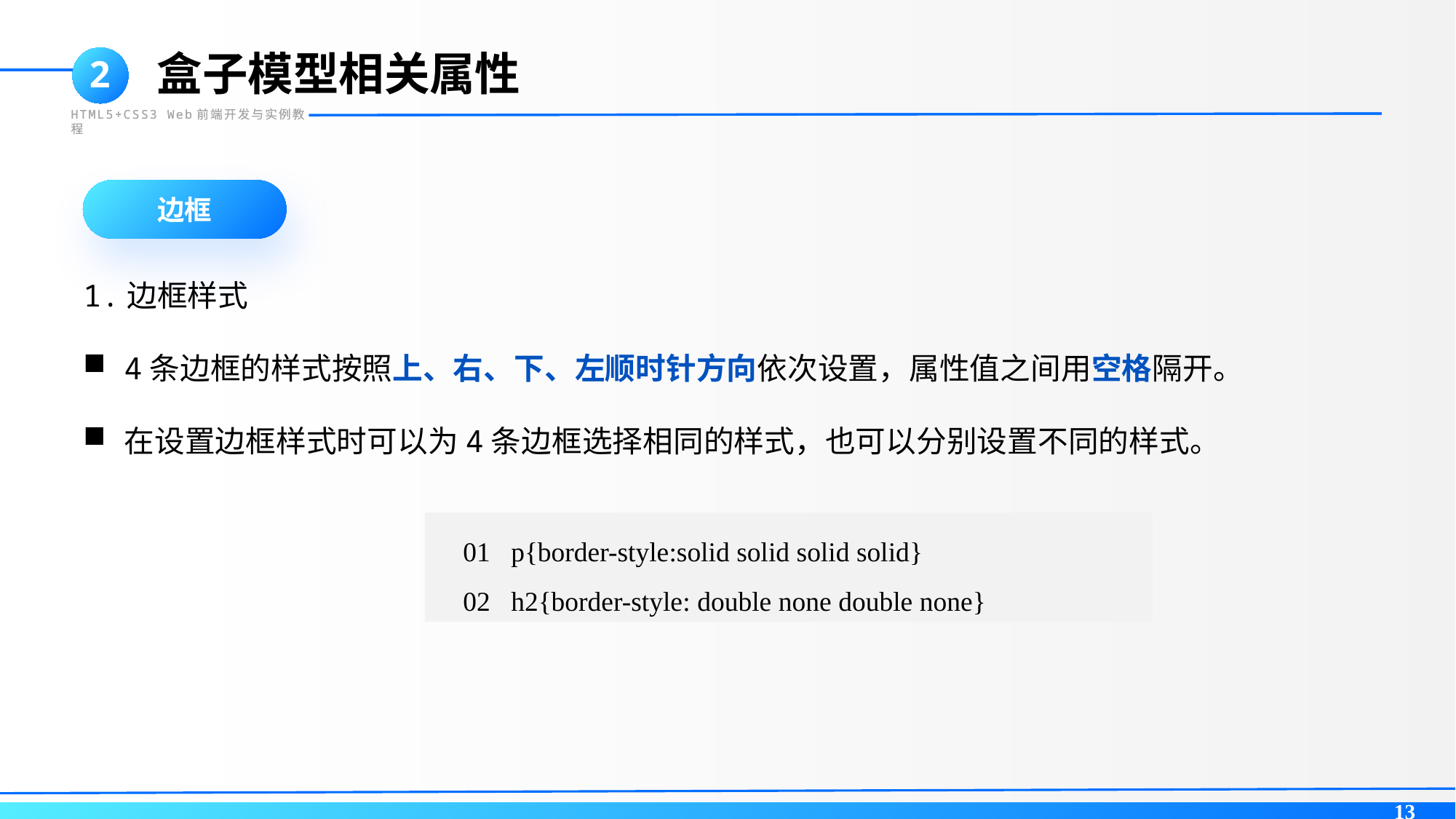

盒子模型相关属性
2
HTML5+CSS3 Web前端开发与实例教程
边框
1.边框样式
4条边框的样式按照上、右、下、左顺时针方向依次设置，属性值之间用空格隔开。
在设置边框样式时可以为4条边框选择相同的样式，也可以分别设置不同的样式。

01   p{border-style:solid solid solid solid}
02   h2{border-style: double none double none}
13